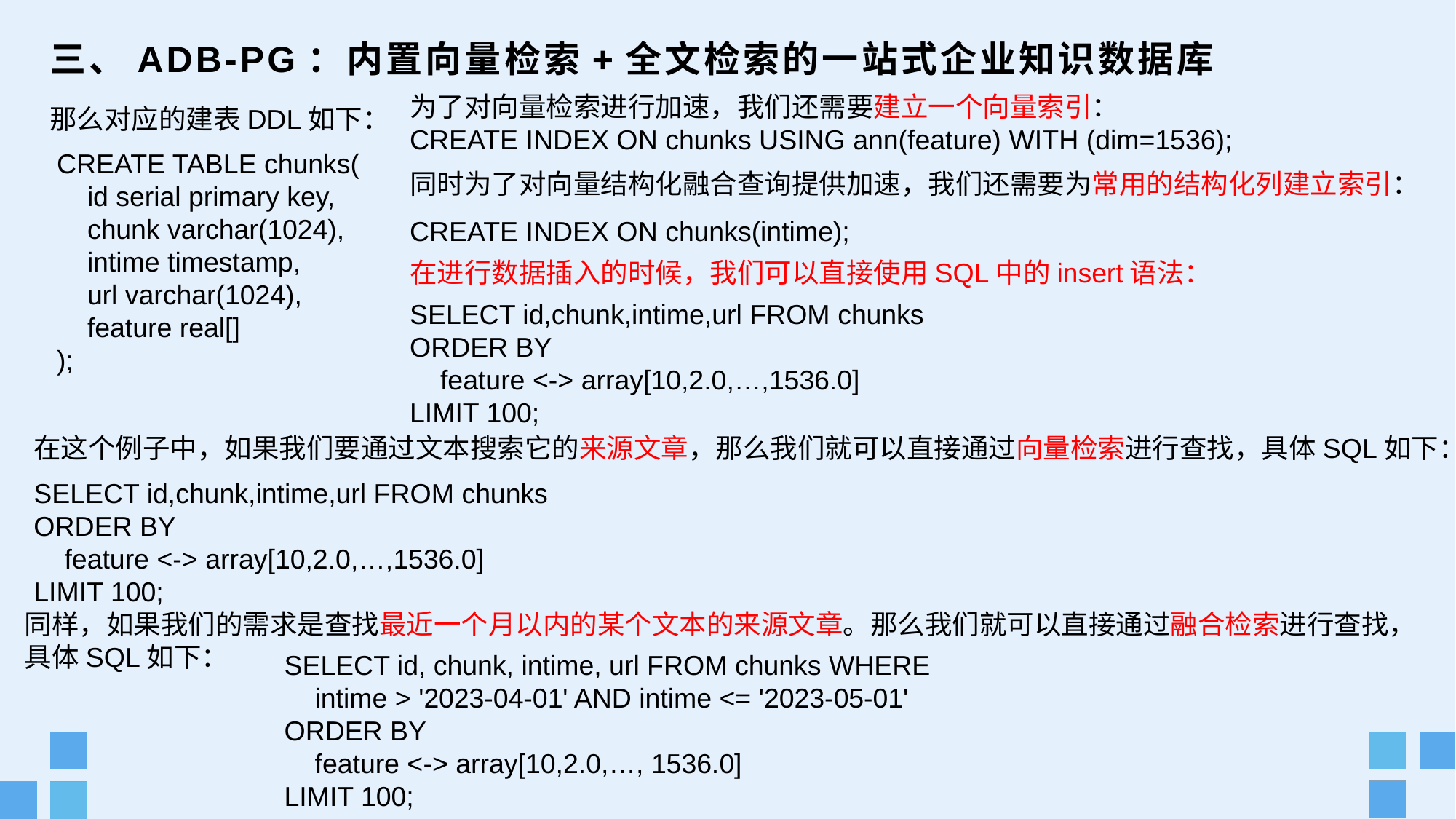

# 三、ADB-PG：内置向量检索+全文检索的一站式企业知识数据库

为了对向量检索进行加速，我们还需要建立一个向量索引：
CREATE INDEX ON chunks USING ann(feature) WITH (dim=1536);
那么对应的建表DDL如下：

CREATE TABLE chunks(
    id serial primary key,
    chunk varchar(1024),
    intime timestamp,
    url varchar(1024),
    feature real[]
);
同时为了对向量结构化融合查询提供加速，我们还需要为常用的结构化列建立索引：
CREATE INDEX ON chunks(intime);
在进行数据插入的时候，我们可以直接使用SQL中的insert语法：
SELECT id,chunk,intime,url FROM chunks
ORDER BY
    feature <-> array[10,2.0,…,1536.0]
LIMIT 100;
在这个例子中，如果我们要通过文本搜索它的来源文章，那么我们就可以直接通过向量检索进行查找，具体SQL如下：
SELECT id,chunk,intime,url FROM chunks
ORDER BY
    feature <-> array[10,2.0,…,1536.0]
LIMIT 100;
同样，如果我们的需求是查找最近一个月以内的某个文本的来源文章。那么我们就可以直接通过融合检索进行查找，具体SQL如下：
SELECT id, chunk, intime, url FROM chunks WHERE
    intime > '2023-04-01' AND intime <= '2023-05-01'
ORDER BY
    feature <-> array[10,2.0,…, 1536.0]
LIMIT 100;